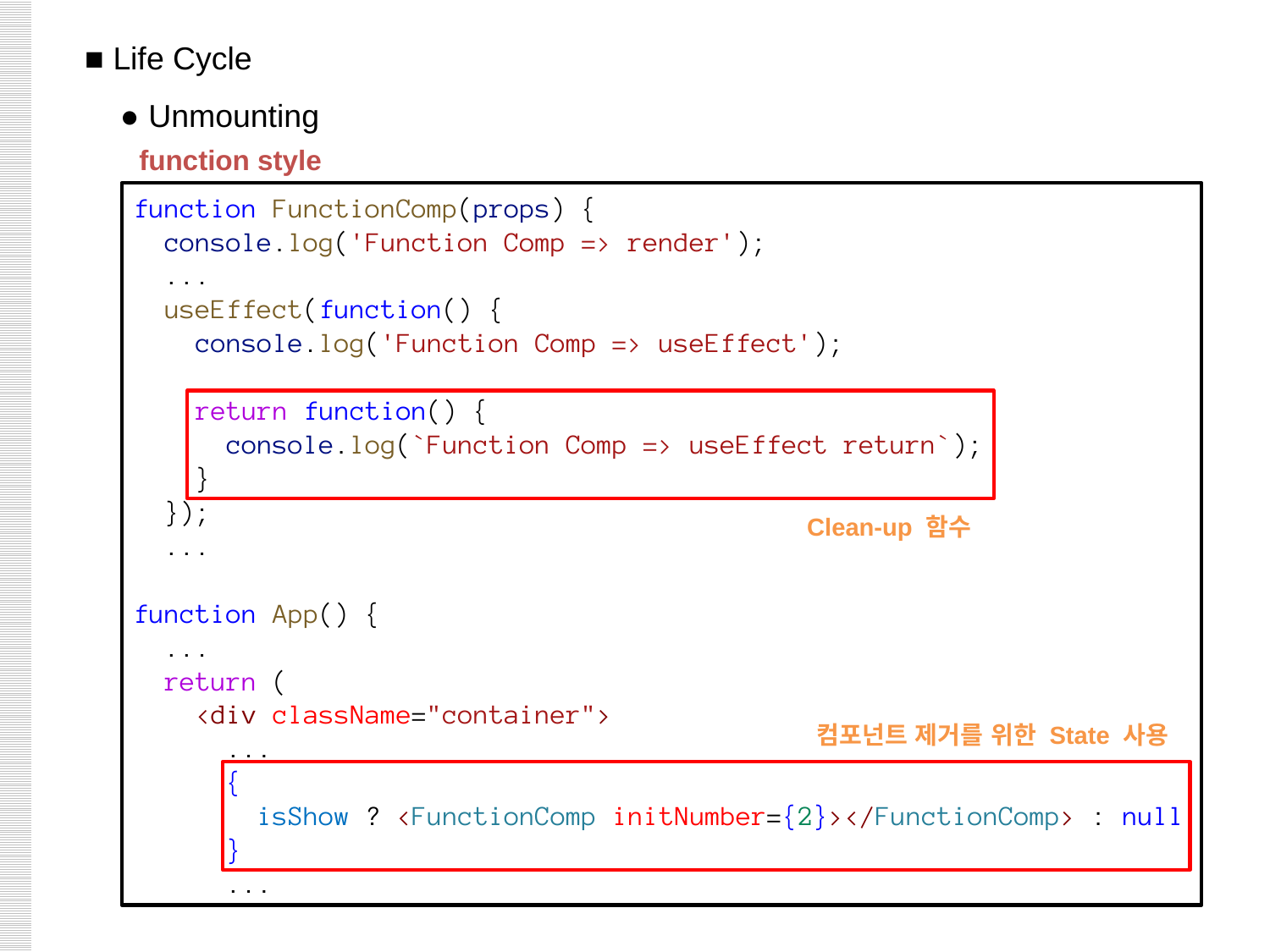

■ Life Cycle
    ● Unmounting
function style
function FunctionComp(props) {
  console.log('Function Comp => render');
  ...
  useEffect(function() {
    console.log('Function Comp => useEffect');

    return function() {
      console.log(`Function Comp => useEffect return`);
    }
  });
  ...

function App() {
  ...
  return (
    <div className="container">
      ...
      {
        isShow ? <FunctionComp initNumber={2}></FunctionComp> : null
      }
      ...

Clean-up 함수
컴포넌트 제거를 위한 State 사용